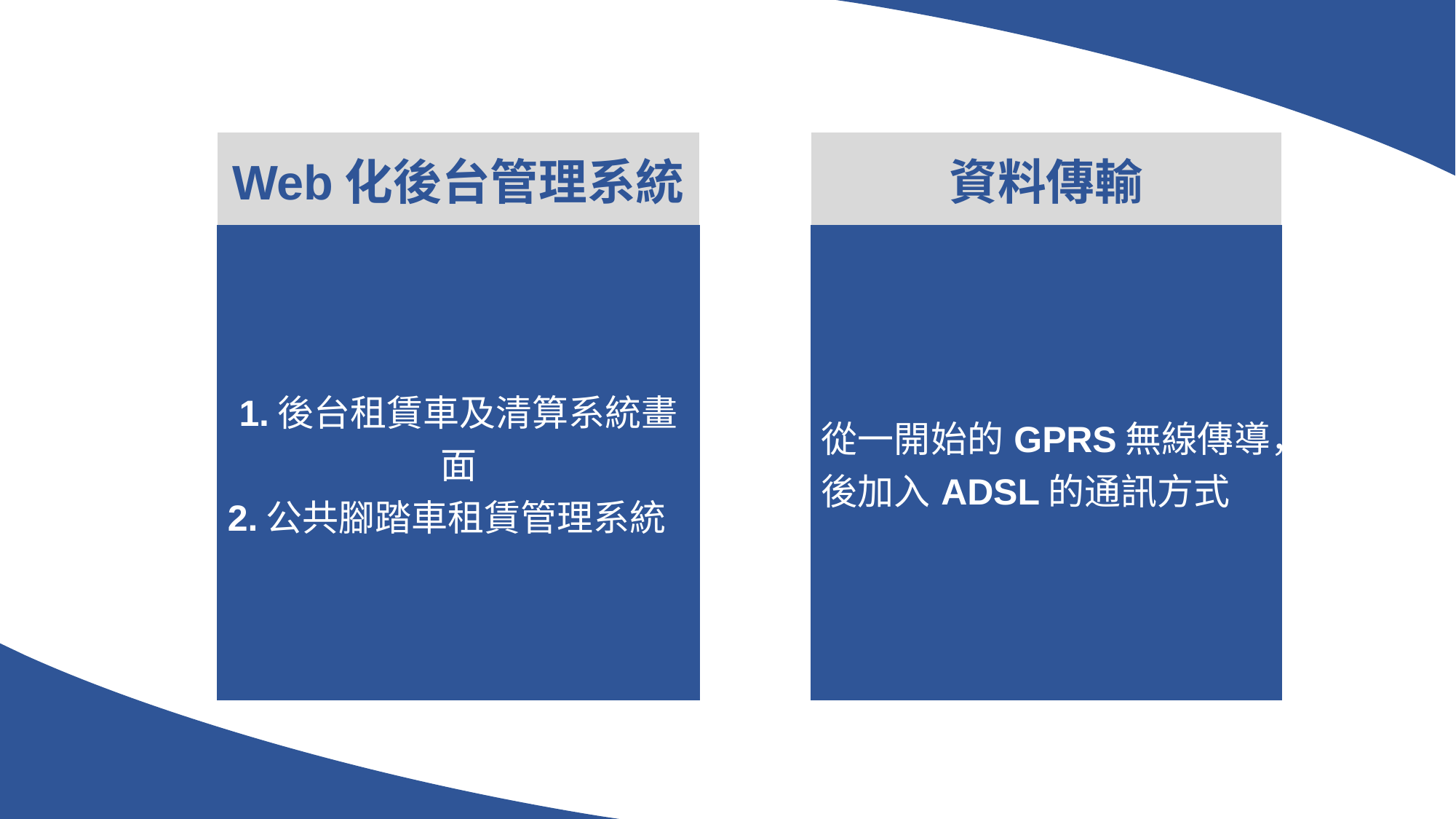

| 資料傳輸 |
| --- |
| 從一開始的GPRS無線傳導，後加入ADSL的通訊方式 |
| Web化後台管理系統 |
| --- |
| 1.後台租賃車及清算系統畫面 2.公共腳踏車租賃管理系統 |